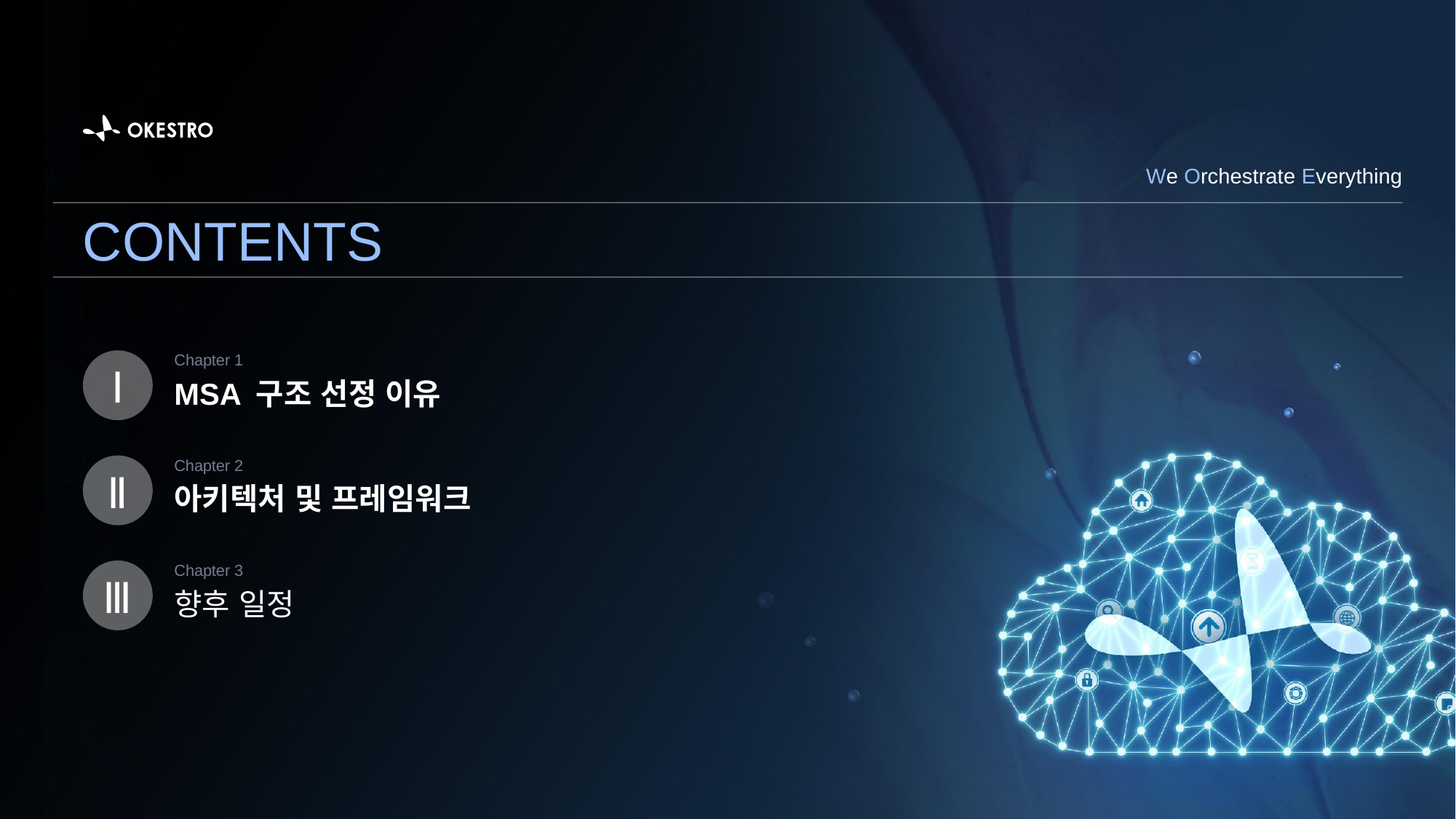

We Orchestrate Everything
CONTENTS
Chapter 1
Ⅰ
MSA 구조 선정 이유
Chapter 2
Ⅱ
아키텍처 및 프레임워크
Chapter 3
Ⅲ
향후 일정